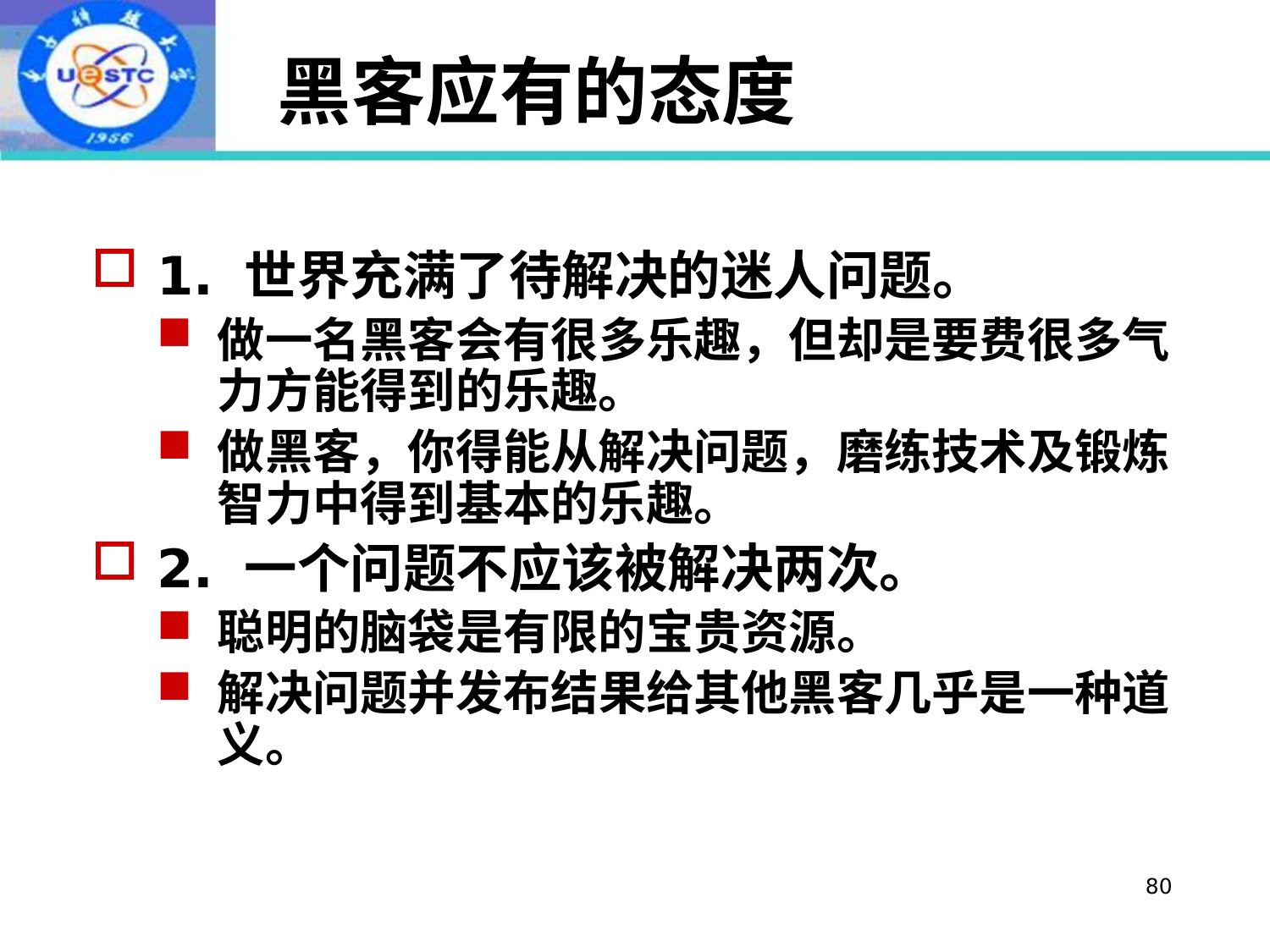

# 黑客应有的态度
1. 世界充满了待解决的迷人问题。
做一名黑客会有很多乐趣，但却是要费很多气力方能得到的乐趣。
做黑客，你得能从解决问题，磨练技术及锻炼智力中得到基本的乐趣。
2. 一个问题不应该被解决两次。
聪明的脑袋是有限的宝贵资源。
解决问题并发布结果给其他黑客几乎是一种道义。

80